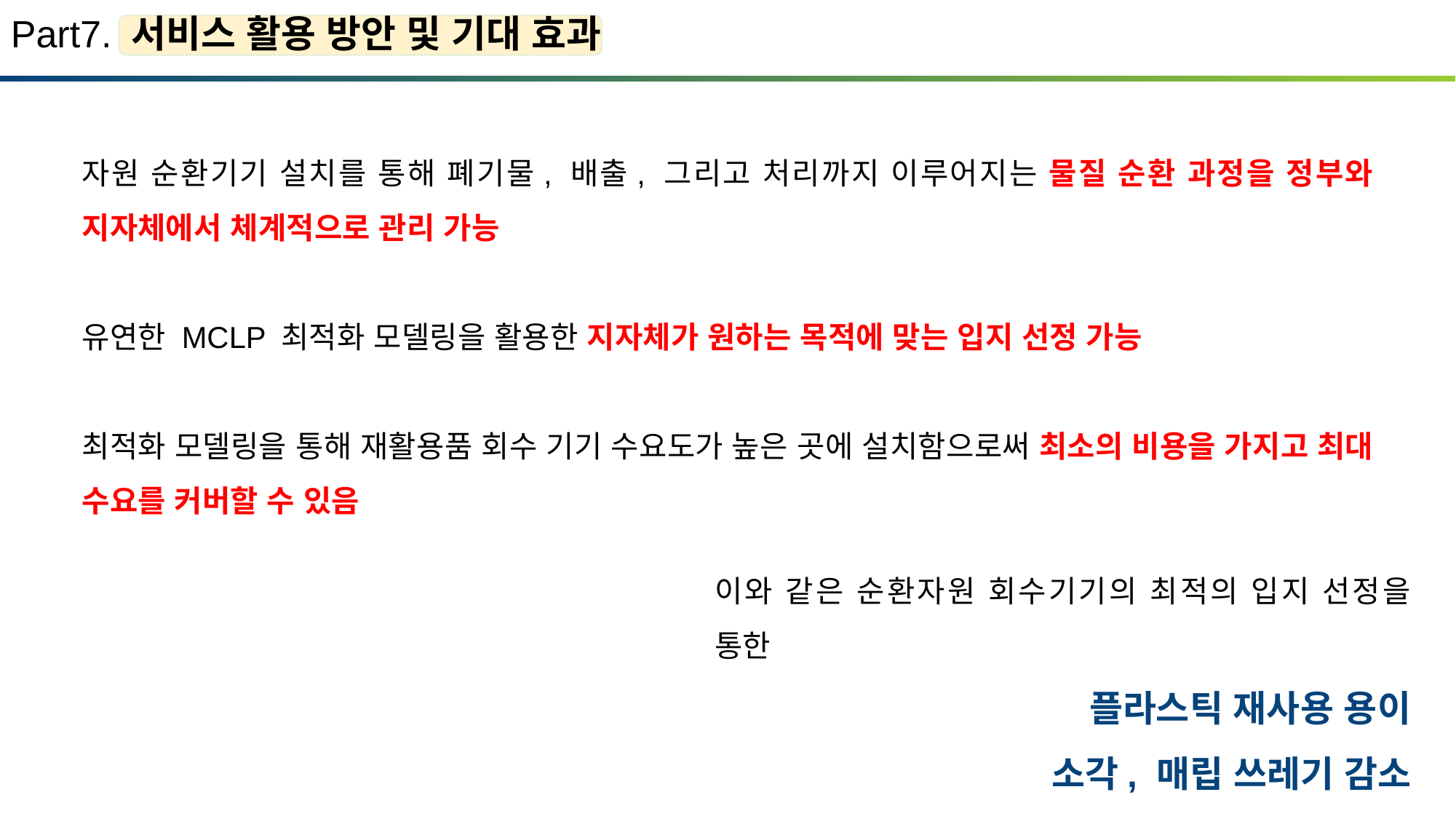

Part7. 서비스 활용 방안 및 기대 효과

자원 순환기기 설치를 통해 폐기물, 배출, 그리고 처리까지 이루어지는 물질 순환 과정을 정부와 지자체에서 체계적으로 관리 가능

유연한 MCLP 최적화 모델링을 활용한 지자체가 원하는 목적에 맞는 입지 선정 가능

최적화 모델링을 통해 재활용품 회수 기기 수요도가 높은 곳에 설치함으로써 최소의 비용을 가지고 최대 수요를 커버할 수 있음
이와 같은 순환자원 회수기기의 최적의 입지 선정을 통한
플라스틱 재사용 용이
소각, 매립 쓰레기 감소
환경 보호